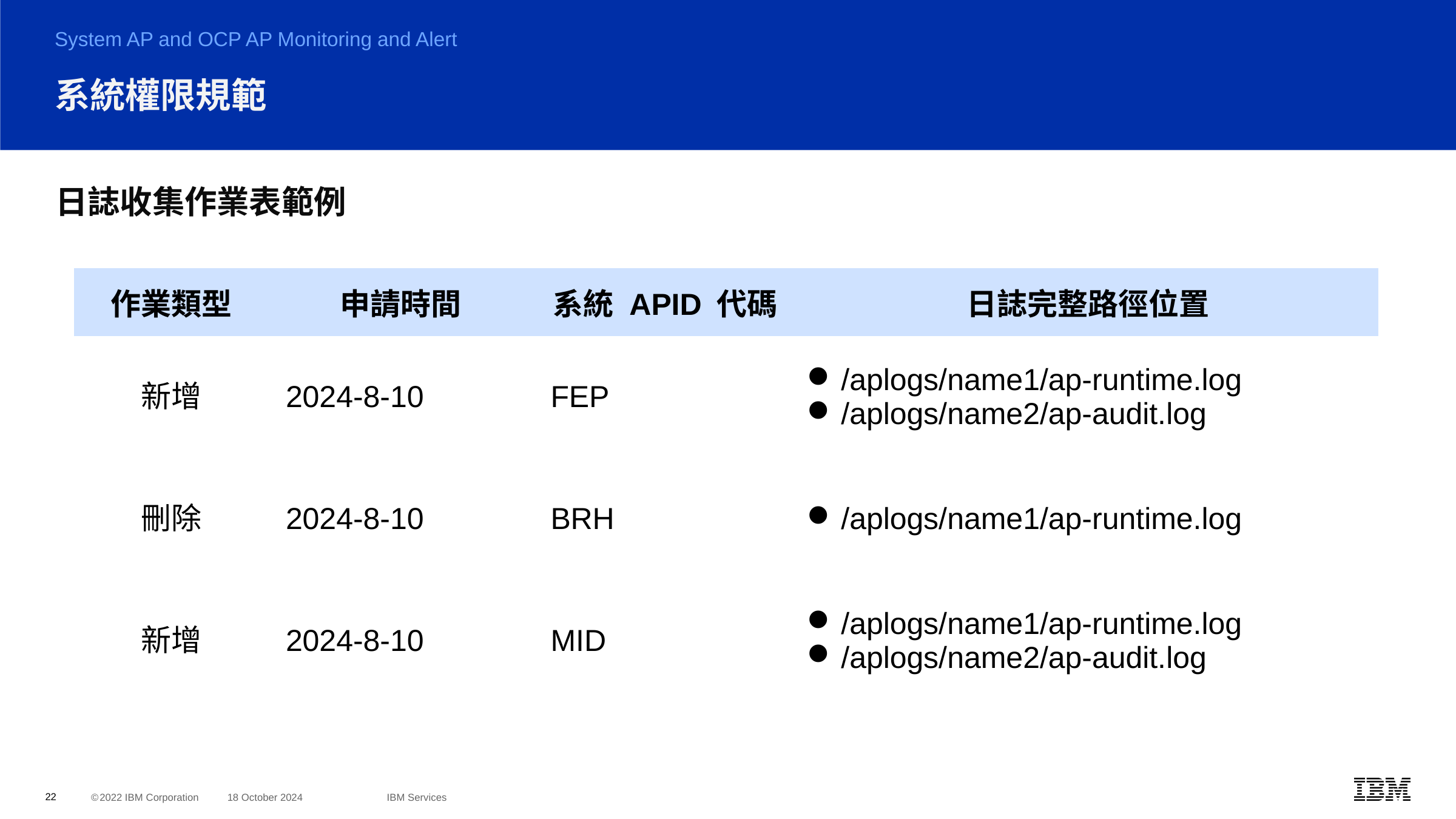

System AP and OCP AP Monitoring and Alert

# 系統權限規範
日誌收集作業表範例
| 作業類型 | 申請時間 | 系統 APID 代碼 | 日誌完整路徑位置 |
| --- | --- | --- | --- |
| 新增 | 2024-8-10 | FEP | /aplogs/name1/ap-runtime.log /aplogs/name2/ap-audit.log |
| 刪除 | 2024-8-10 | BRH | /aplogs/name1/ap-runtime.log |
| 新增 | 2024-8-10 | MID | /aplogs/name1/ap-runtime.log /aplogs/name2/ap-audit.log |